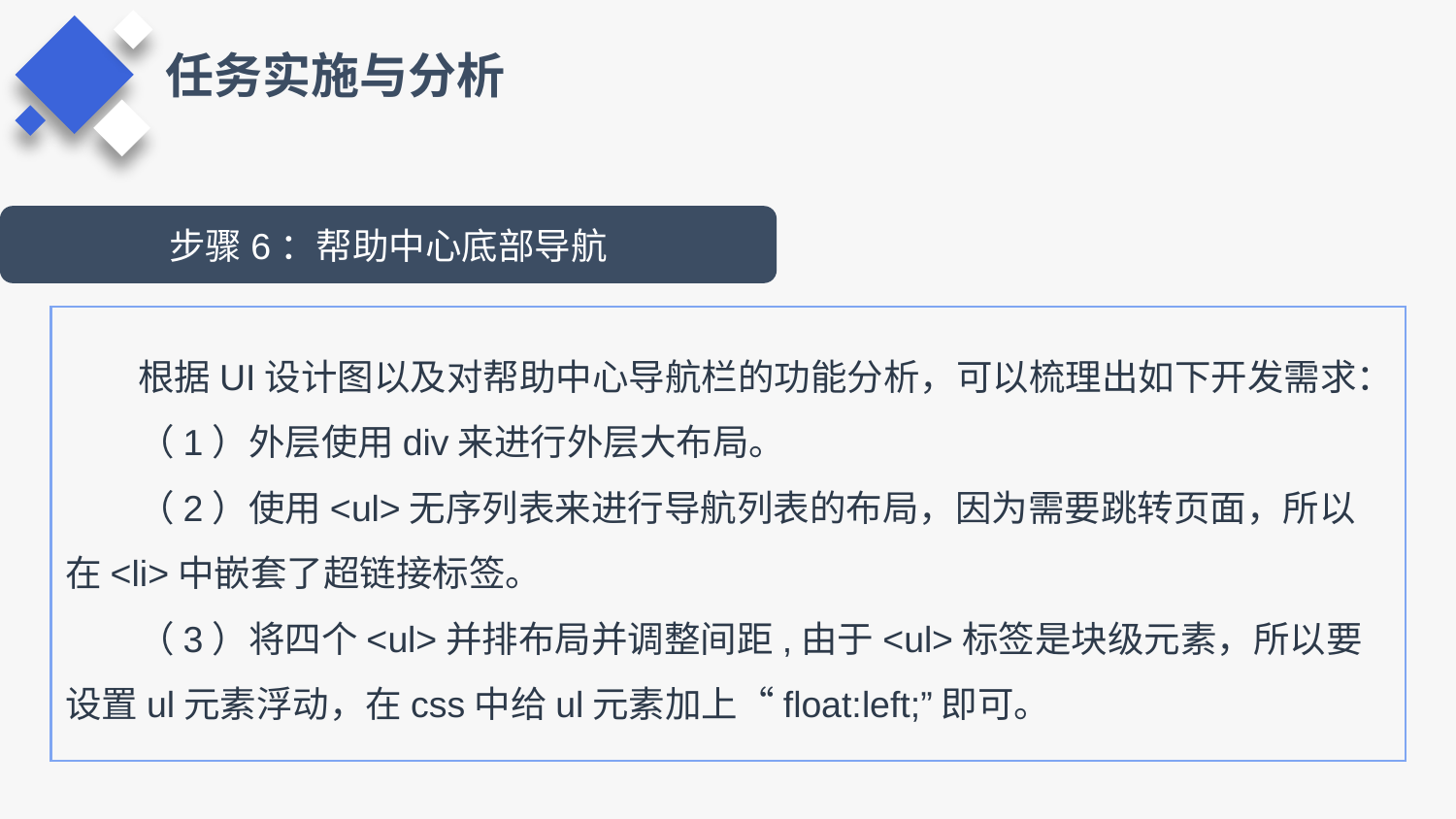

任务实施与分析

步骤6：帮助中心底部导航
根据UI设计图以及对帮助中心导航栏的功能分析，可以梳理出如下开发需求：
（1）外层使用div来进行外层大布局。
（2）使用<ul>无序列表来进行导航列表的布局，因为需要跳转页面，所以在<li>中嵌套了超链接标签。
（3）将四个<ul>并排布局并调整间距,由于<ul>标签是块级元素，所以要设置ul元素浮动，在css中给ul元素加上“float:left;”即可。